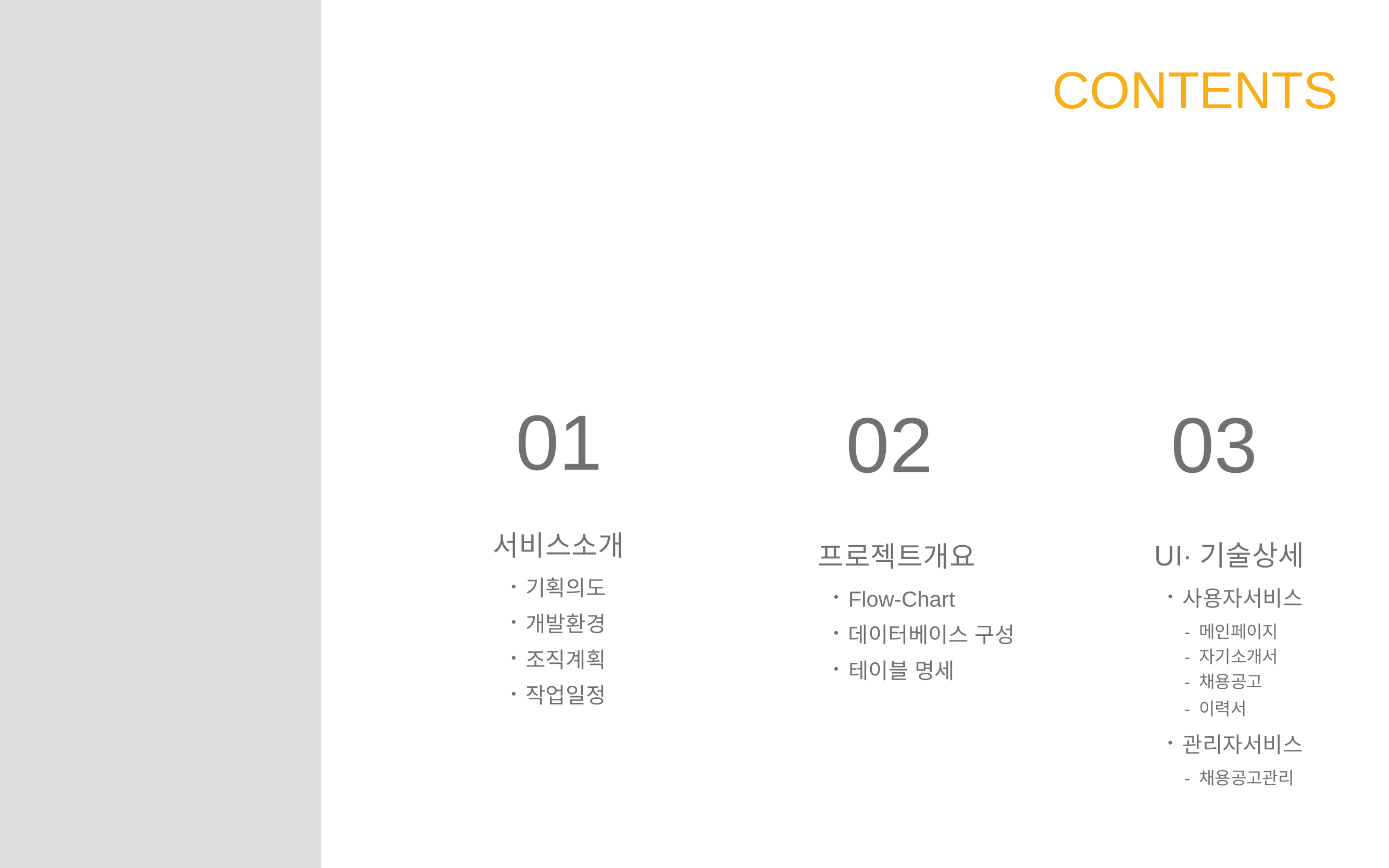

CONTENTS
01
02 03
서비스소개
UI·기술상세
프로젝트개요
기획의도
●
사용자서비스
Flow-Chart
●
●
개발환경
●
- 메인페이지
- 자기소개서
- 채용공고
- 이력서
데이터베이스 구성
●
조직계획
●
테이블 명세
●
작업일정
●
관리자서비스
●
- 채용공고관리